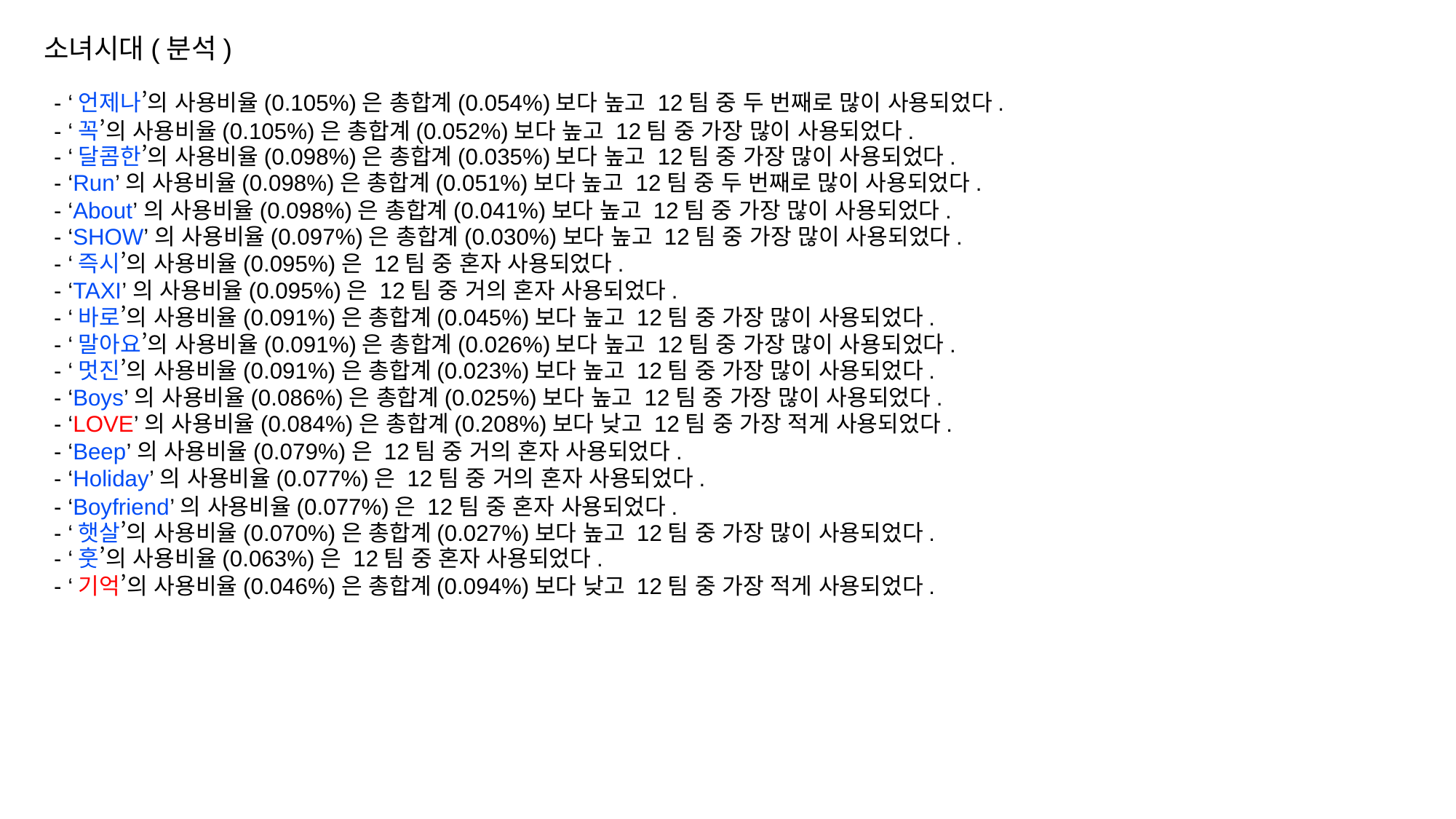

소녀시대(분석)
- ‘언제나’의 사용비율(0.105%)은 총합계(0.054%)보다 높고 12팀 중 두 번째로 많이 사용되었다.
- ‘꼭’의 사용비율(0.105%)은 총합계(0.052%)보다 높고 12팀 중 가장 많이 사용되었다.
- ‘달콤한’의 사용비율(0.098%)은 총합계(0.035%)보다 높고 12팀 중 가장 많이 사용되었다.
- ‘Run’의 사용비율(0.098%)은 총합계(0.051%)보다 높고 12팀 중 두 번째로 많이 사용되었다.
- ‘About’의 사용비율(0.098%)은 총합계(0.041%)보다 높고 12팀 중 가장 많이 사용되었다.
- ‘SHOW’의 사용비율(0.097%)은 총합계(0.030%)보다 높고 12팀 중 가장 많이 사용되었다.
- ‘즉시’의 사용비율(0.095%)은 12팀 중 혼자 사용되었다.
- ‘TAXI’의 사용비율(0.095%)은 12팀 중 거의 혼자 사용되었다.
- ‘바로’의 사용비율(0.091%)은 총합계(0.045%)보다 높고 12팀 중 가장 많이 사용되었다.
- ‘말아요’의 사용비율(0.091%)은 총합계(0.026%)보다 높고 12팀 중 가장 많이 사용되었다.
- ‘멋진’의 사용비율(0.091%)은 총합계(0.023%)보다 높고 12팀 중 가장 많이 사용되었다.
- ‘Boys’의 사용비율(0.086%)은 총합계(0.025%)보다 높고 12팀 중 가장 많이 사용되었다.
- ‘LOVE’의 사용비율(0.084%)은 총합계(0.208%)보다 낮고 12팀 중 가장 적게 사용되었다.
- ‘Beep’의 사용비율(0.079%)은 12팀 중 거의 혼자 사용되었다.
- ‘Holiday’의 사용비율(0.077%)은 12팀 중 거의 혼자 사용되었다.
- ‘Boyfriend’의 사용비율(0.077%)은 12팀 중 혼자 사용되었다.
- ‘햇살’의 사용비율(0.070%)은 총합계(0.027%)보다 높고 12팀 중 가장 많이 사용되었다.
- ‘훗’의 사용비율(0.063%)은 12팀 중 혼자 사용되었다.
- ‘기억’의 사용비율(0.046%)은 총합계(0.094%)보다 낮고 12팀 중 가장 적게 사용되었다.